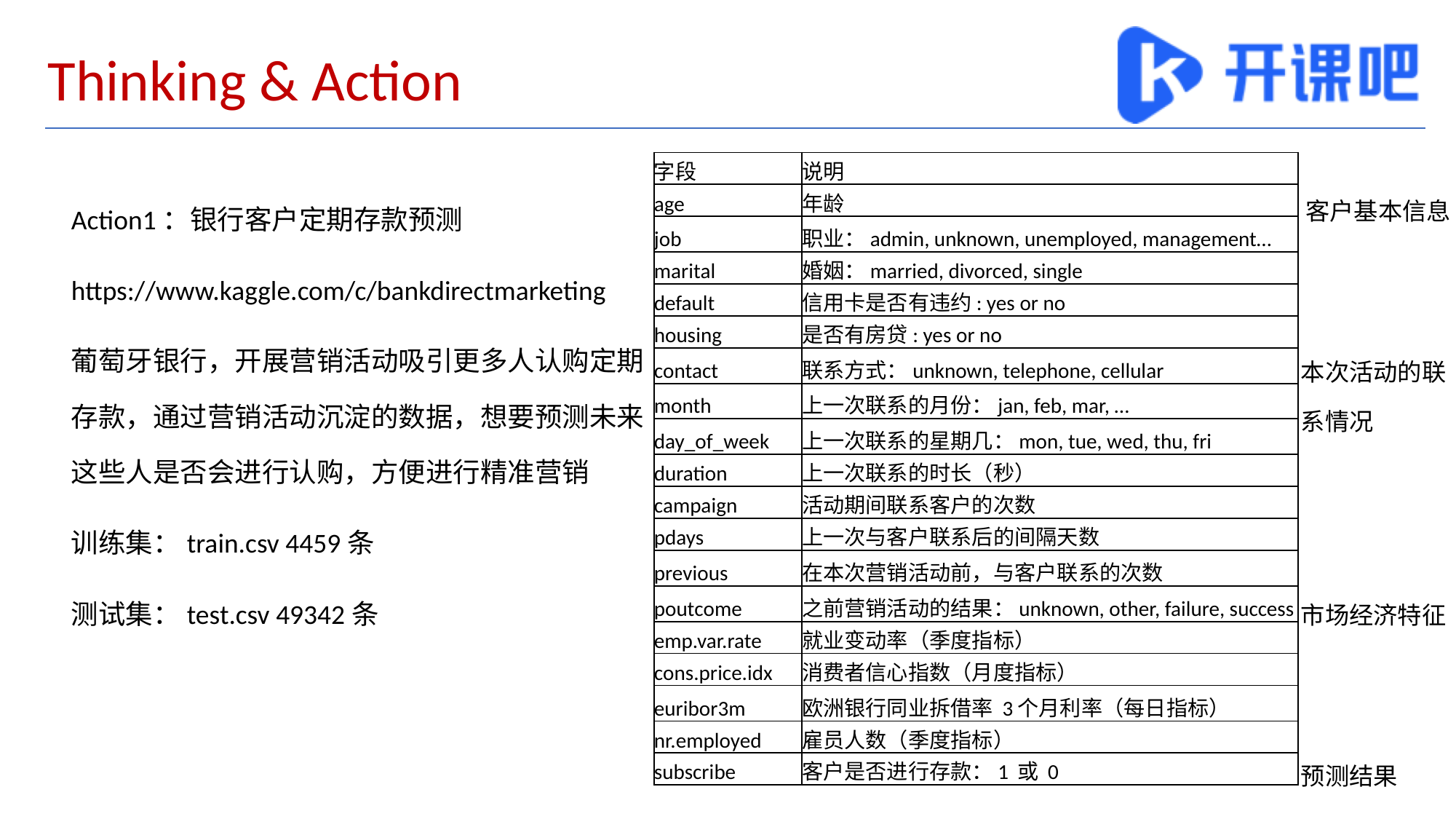

# Thinking & Action
| 字段 | 说明 |
| --- | --- |
| age | 年龄 |
| job | 职业：admin, unknown, unemployed, management… |
| marital | 婚姻：married, divorced, single |
| default | 信用卡是否有违约: yes or no |
| housing | 是否有房贷: yes or no |
| contact | 联系方式：unknown, telephone, cellular |
| month | 上一次联系的月份：jan, feb, mar, … |
| day\_of\_week | 上一次联系的星期几：mon, tue, wed, thu, fri |
| duration | 上一次联系的时长（秒） |
| campaign | 活动期间联系客户的次数 |
| pdays | 上一次与客户联系后的间隔天数 |
| previous | 在本次营销活动前，与客户联系的次数 |
| poutcome | 之前营销活动的结果：unknown, other, failure, success |
| emp.var.rate | 就业变动率（季度指标） |
| cons.price.idx | 消费者信心指数（月度指标） |
| euribor3m | 欧洲银行同业拆借率 3个月利率（每日指标） |
| nr.employed | 雇员人数（季度指标） |
| subscribe | 客户是否进行存款：1 或 0 |
客户基本信息
Action1：银行客户定期存款预测
https://www.kaggle.com/c/bankdirectmarketing
葡萄牙银行，开展营销活动吸引更多人认购定期存款，通过营销活动沉淀的数据，想要预测未来这些人是否会进行认购，方便进行精准营销
训练集：train.csv 4459条
测试集：test.csv 49342条
本次活动的联系情况
市场经济特征
预测结果